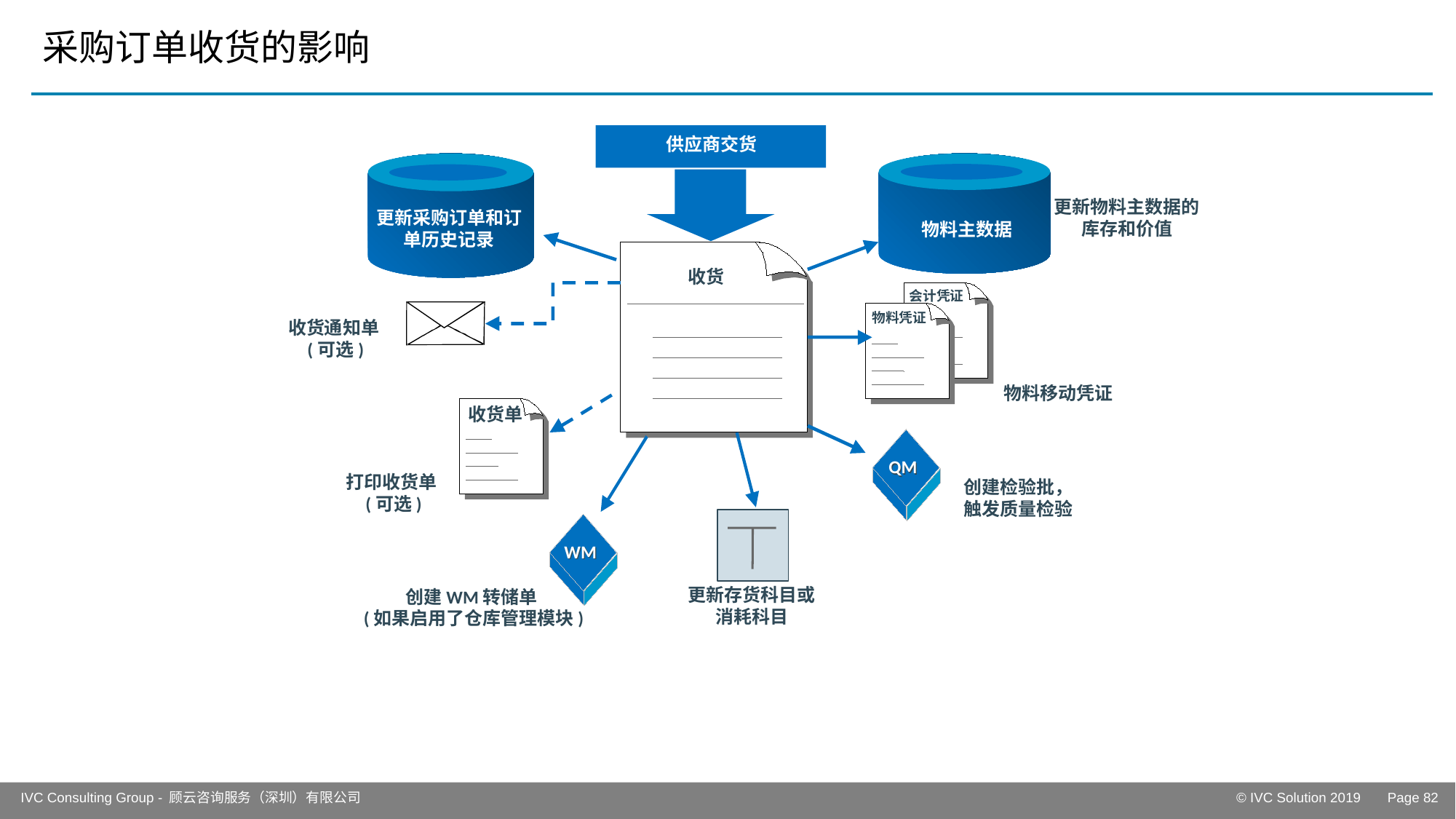

# 采购订单收货的影响

供应商交货

物料主数据

更新采购订单和订单历史记录

更新物料主数据的库存和价值

收货

WM

WM

会计凭证

物料凭证

收货通知单
(可选)

物料移动凭证

收货单

QM

QM

打印收货单
(可选)
创建检验批，
触发质量检验

更新存货科目或
消耗科目
创建WM转储单
 (如果启用了仓库管理模块)